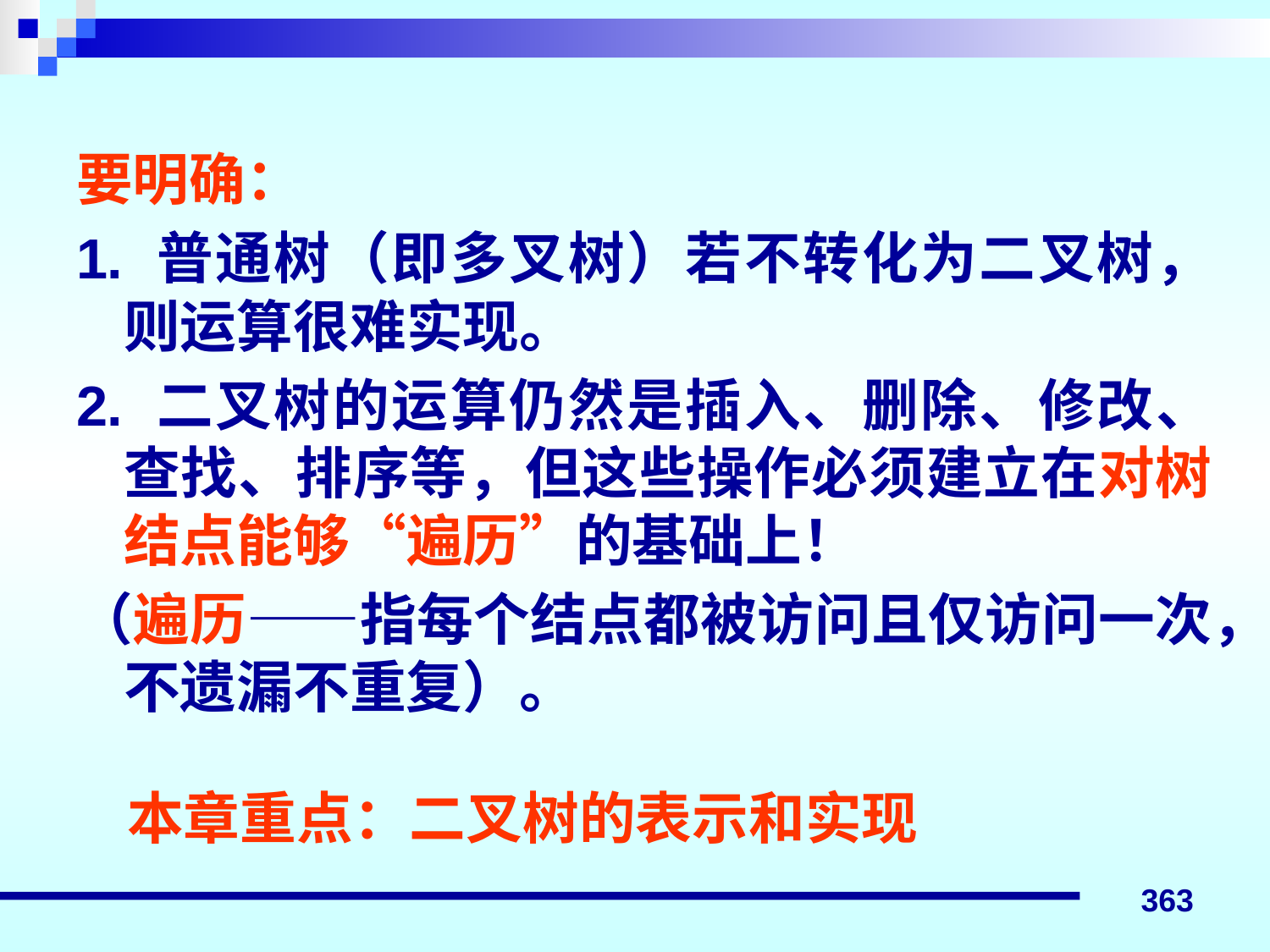

要明确：
1. 普通树（即多叉树）若不转化为二叉树，则运算很难实现。
2. 二叉树的运算仍然是插入、删除、修改、查找、排序等，但这些操作必须建立在对树结点能够“遍历”的基础上！
（遍历——指每个结点都被访问且仅访问一次，不遗漏不重复）。
本章重点：二叉树的表示和实现
363